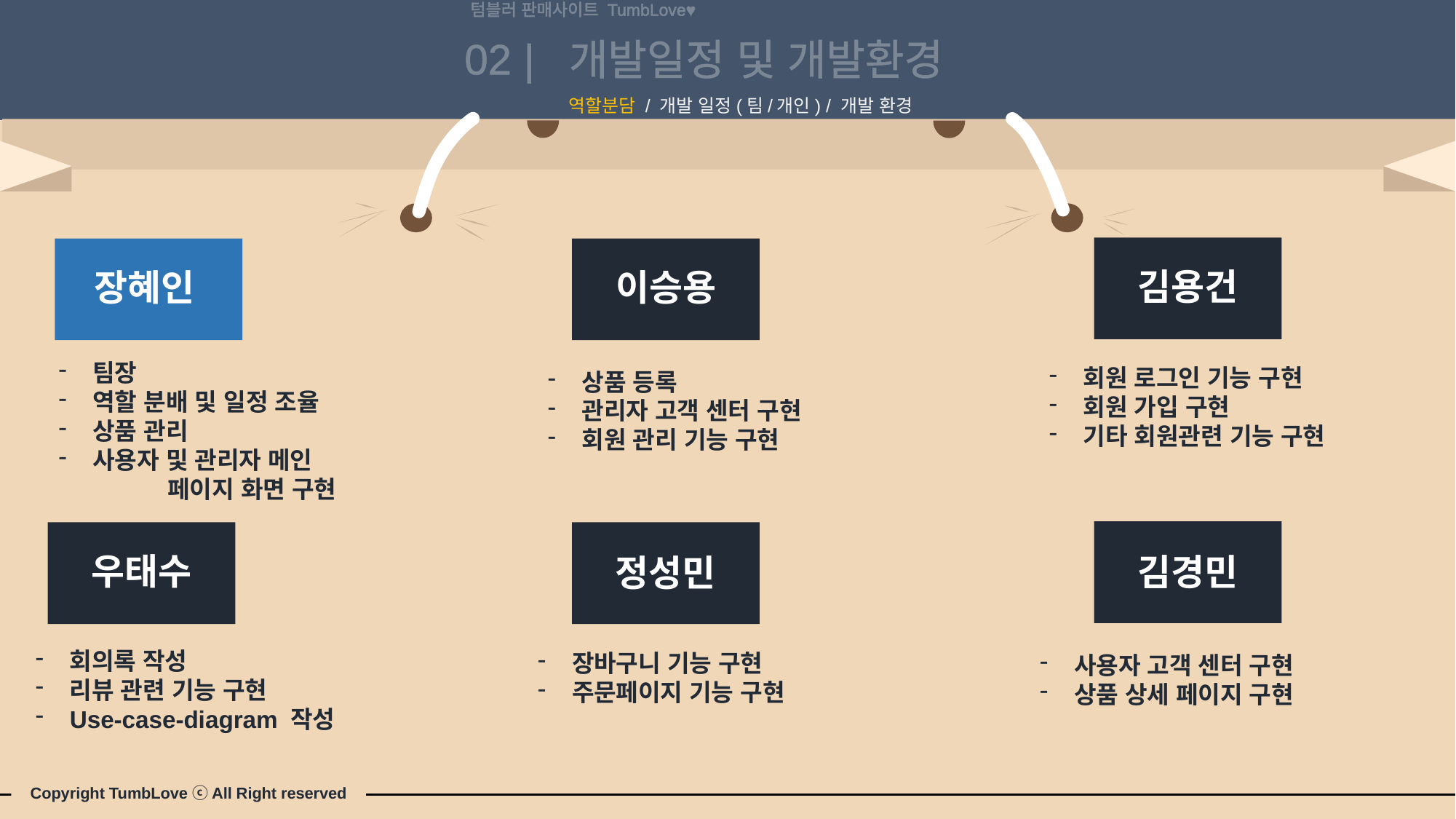

텀블러 판매사이트 TumbLove♥
02 |
개발일정 및 개발환경
역할분담 / 개발 일정(팀/개인) / 개발 환경

김용건

장혜인

이승용
팀장
역할 분배 및 일정 조율
상품 관리
사용자 및 관리자 메인
	페이지 화면 구현
회원 로그인 기능 구현
회원 가입 구현
기타 회원관련 기능 구현
상품 등록
관리자 고객 센터 구현
회원 관리 기능 구현

김경민

우태수

정성민
회의록 작성
리뷰 관련 기능 구현
Use-case-diagram 작성

장바구니 기능 구현
주문페이지 기능 구현
사용자 고객 센터 구현
상품 상세 페이지 구현

Copyright TumbLove ⓒ All Right reserved